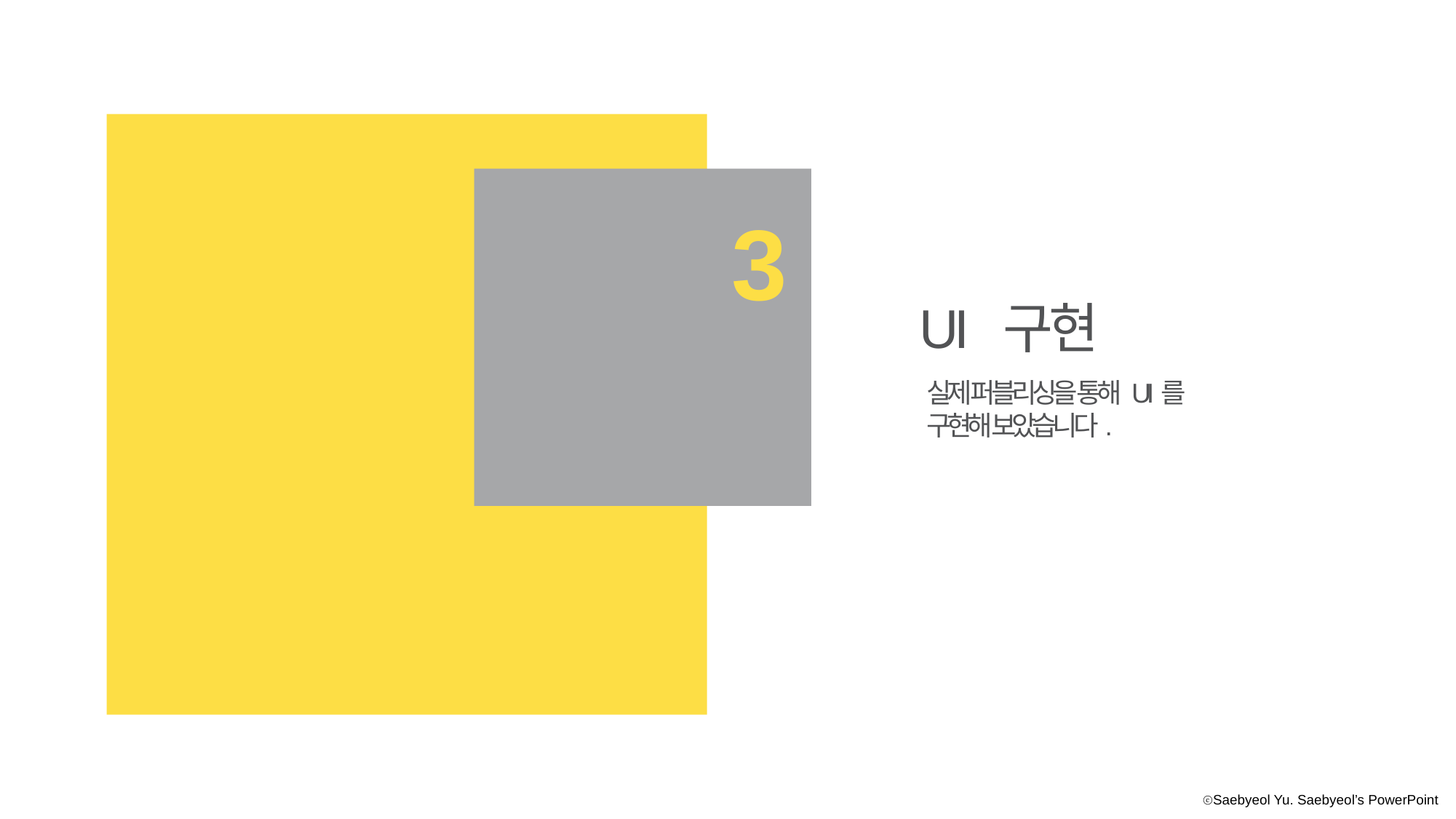

3
UI  구현
실제 퍼블리싱을 통해 UI를 구현해 보았습니다.